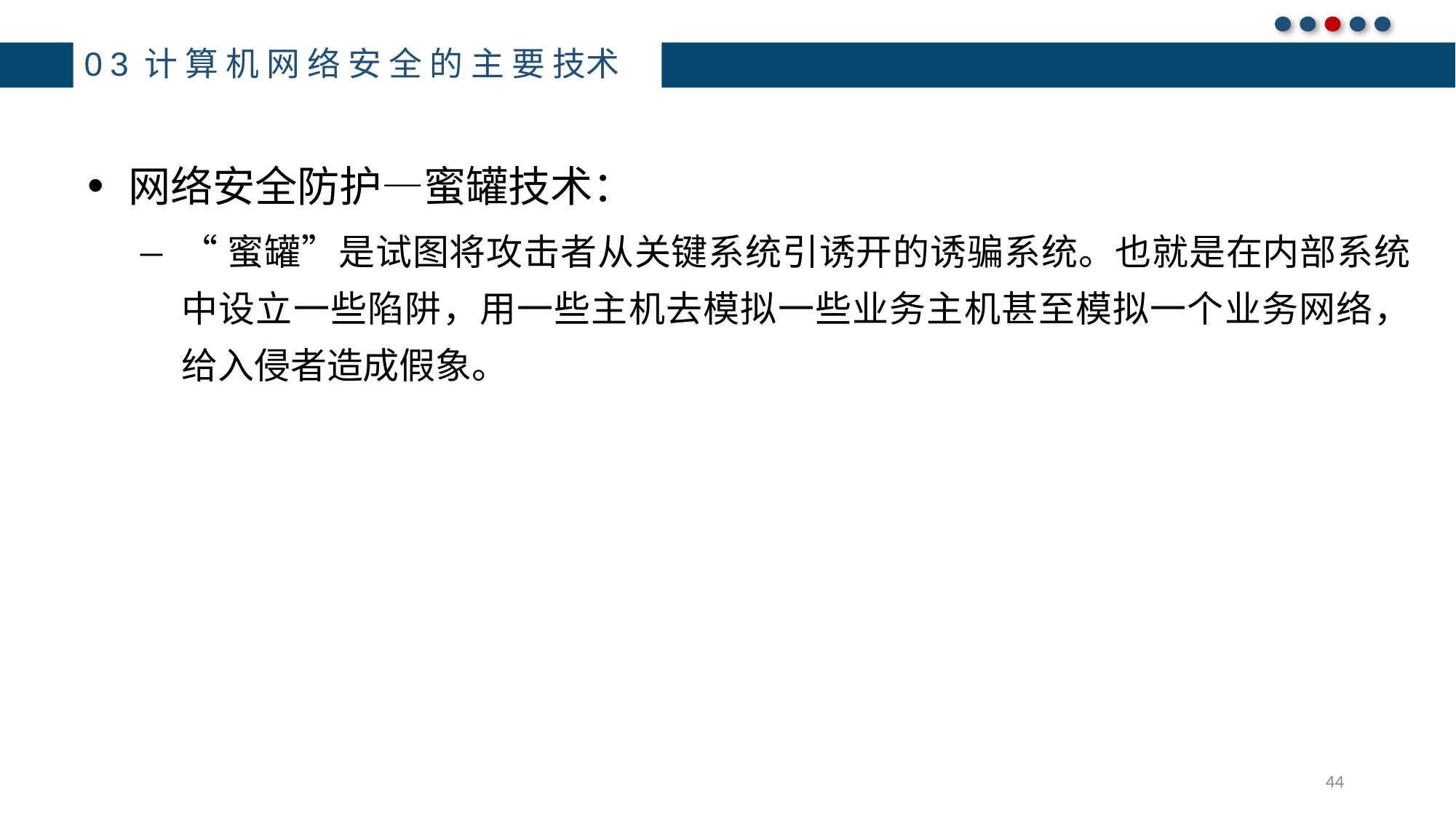

# 03计算机网络安全的主要技术
网络安全防护—蜜罐技术：
“蜜罐”是试图将攻击者从关键系统引诱开的诱骗系统。也就是在内部系统中设立一些陷阱，用一些主机去模拟一些业务主机甚至模拟一个业务网络，给入侵者造成假象。
44